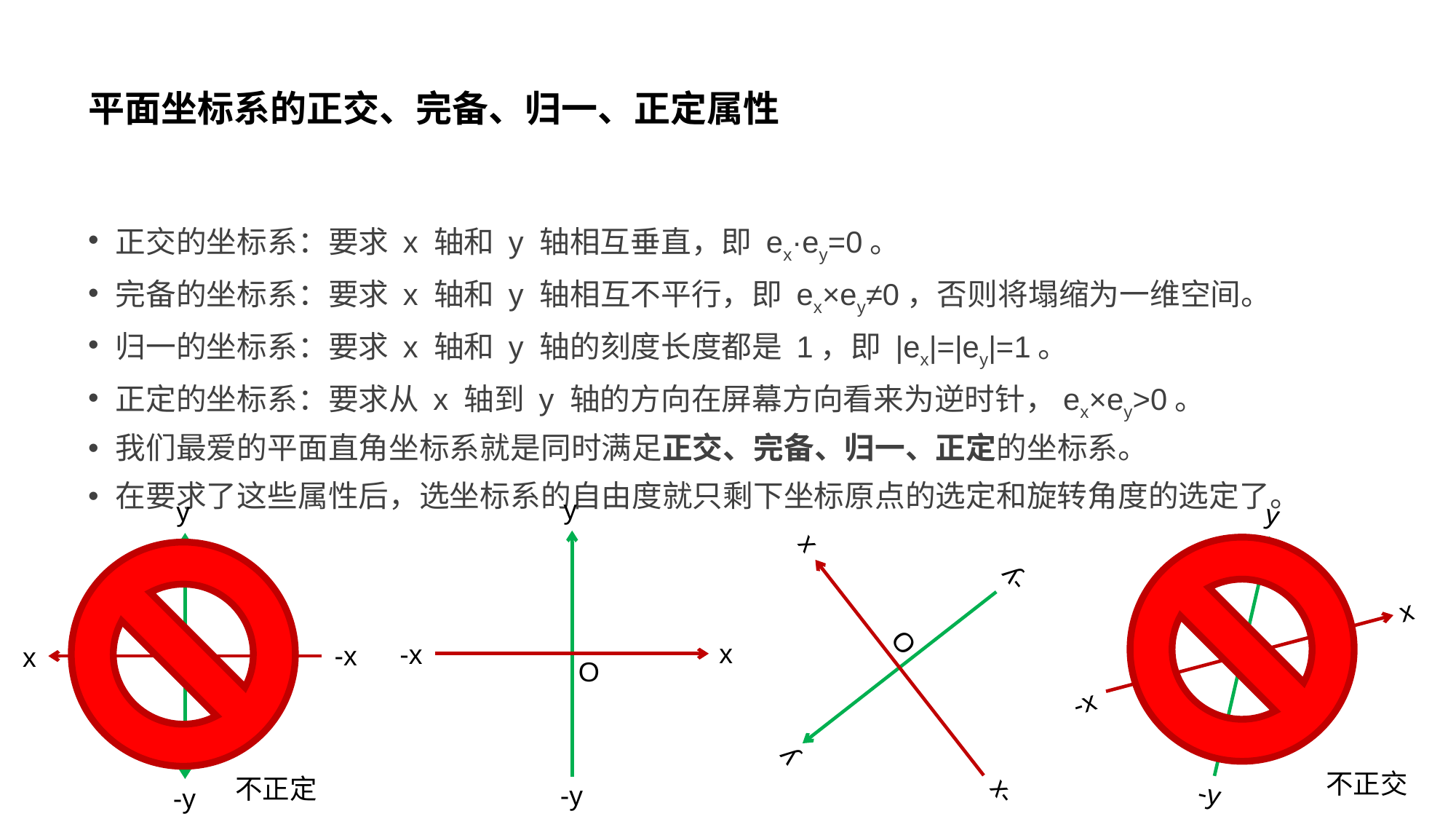

# 平面坐标系的正交、完备、归一、正定属性
正交的坐标系：要求 x 轴和 y 轴相互垂直，即 ex·ey=0。
完备的坐标系：要求 x 轴和 y 轴相互不平行，即 ex×ey≠0，否则将塌缩为一维空间。
归一的坐标系：要求 x 轴和 y 轴的刻度长度都是 1，即 |ex|=|ey|=1。
正定的坐标系：要求从 x 轴到 y 轴的方向在屏幕方向看来为逆时针，ex×ey>0。
我们最爱的平面直角坐标系就是同时满足正交、完备、归一、正定的坐标系。
在要求了这些属性后，选坐标系的自由度就只剩下坐标原点的选定和旋转角度的选定了。
y
x
-x
-y
O
y
-x
x
-y
O
y
x
-x
-y
O
y
x
-x
-y
O

不正交
不正定